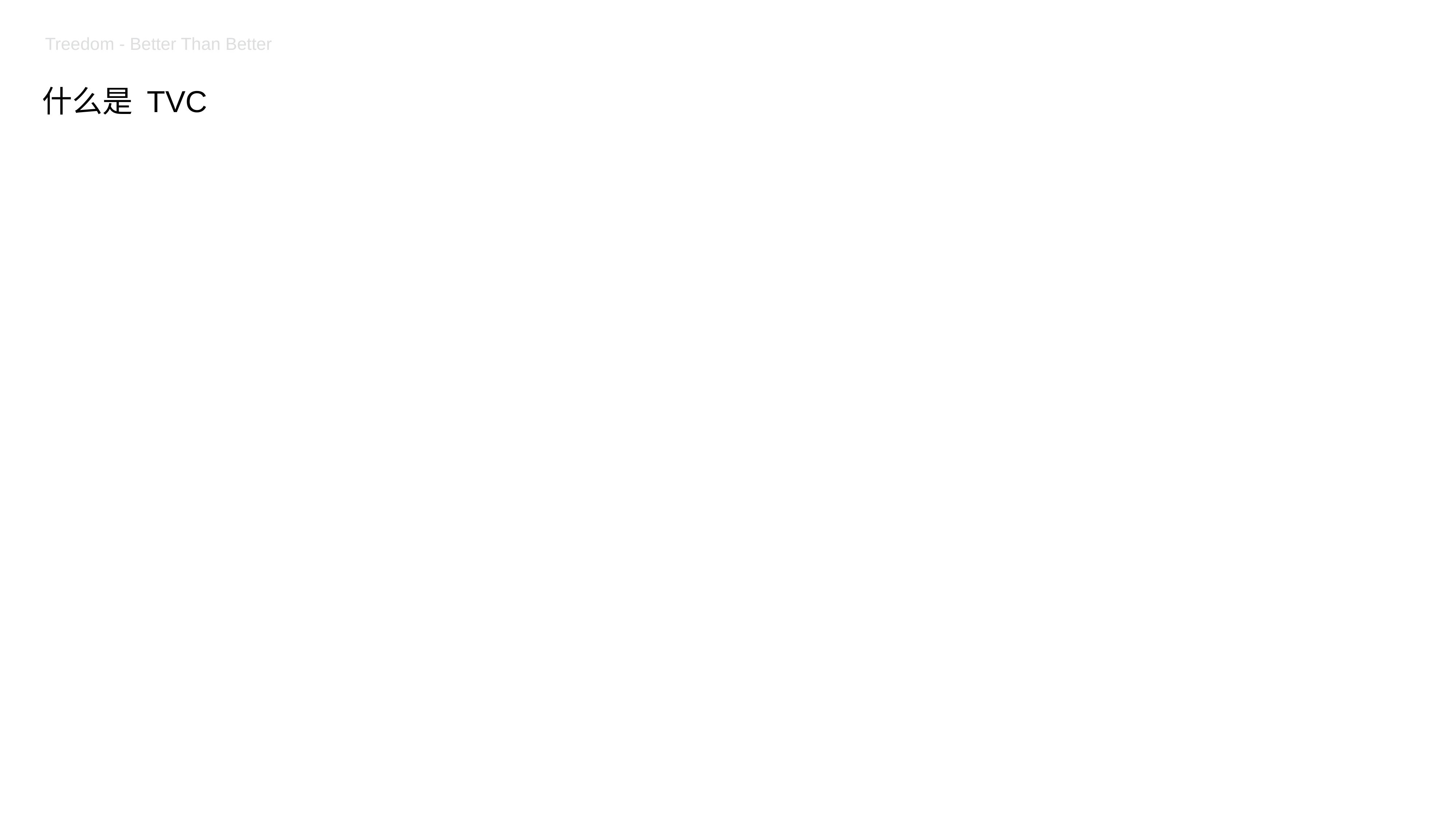

Treedom - Better Than Better
什么是 TVC